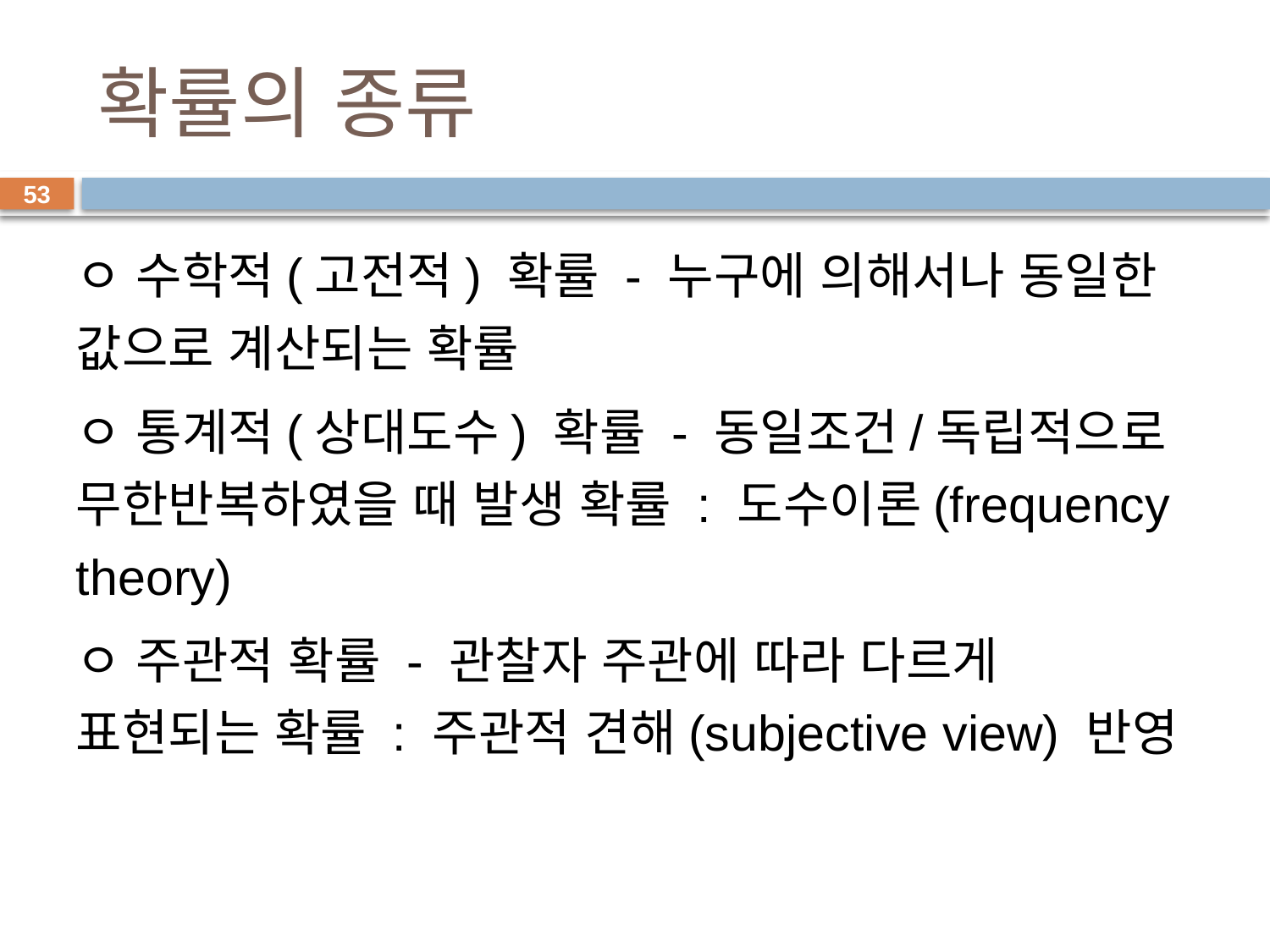

# 확률의 종류
53
ㅇ 수학적(고전적) 확률 - 누구에 의해서나 동일한 값으로 계산되는 확률
ㅇ 통계적(상대도수) 확률 - 동일조건/독립적으로 무한반복하였을 때 발생 확률 : 도수이론(frequency theory)
ㅇ 주관적 확률 - 관찰자 주관에 따라 다르게 표현되는 확률 : 주관적 견해(subjective view) 반영